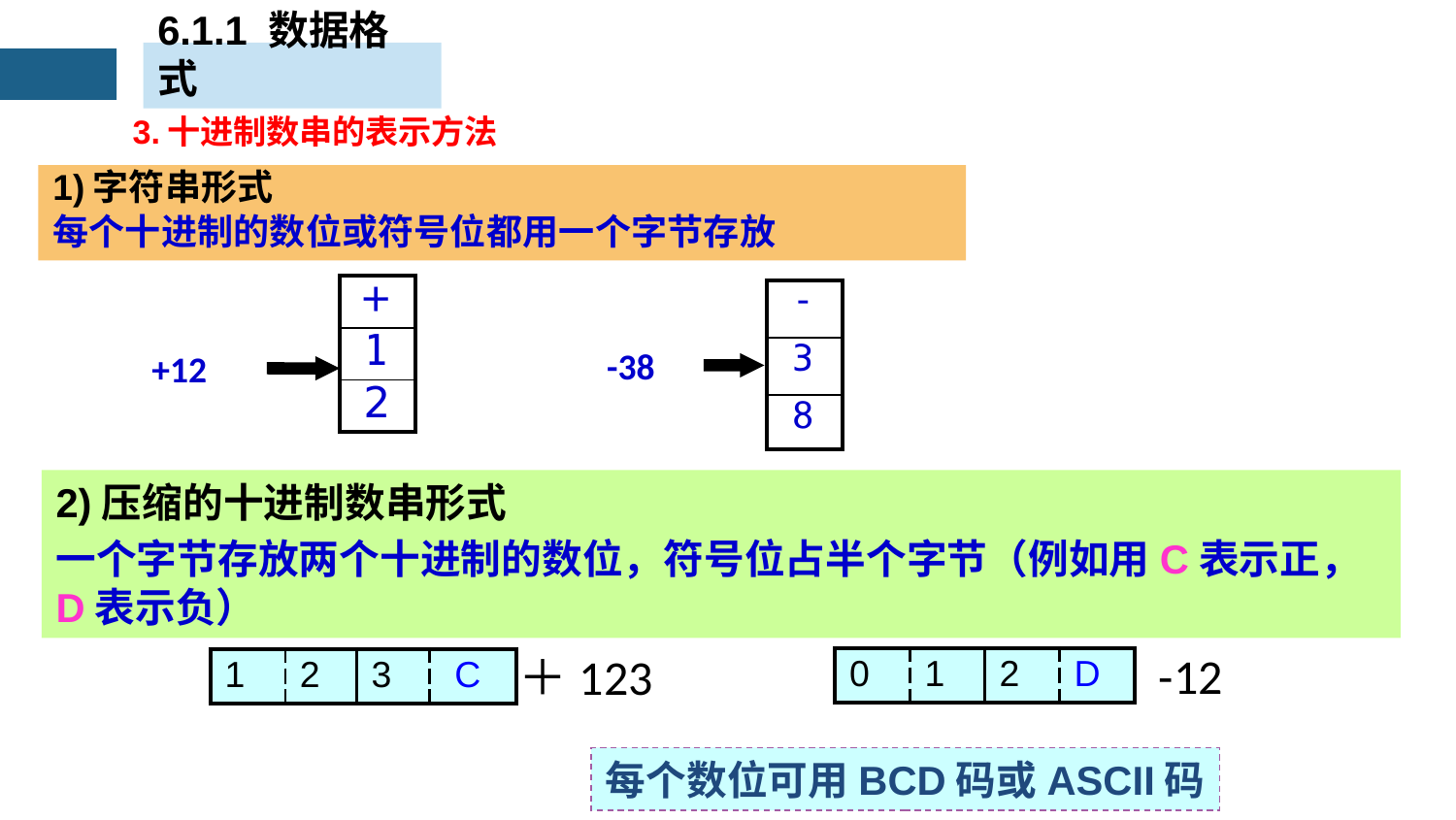

6.1.1 数据格式
 3.十进制数串的表示方法
1)字符串形式
每个十进制的数位或符号位都用一个字节存放
| + |
| --- |
| 1 |
| 2 |
| - |
| --- |
| 3 |
| 8 |
-38
+12

2)压缩的十进制数串形式
一个字节存放两个十进制的数位，符号位占半个字节（例如用C表示正，D表示负）
-12
＋123
| 0 | 1 | 2 | D |
| --- | --- | --- | --- |
| 1 | 2 | 3 | C |
| --- | --- | --- | --- |
每个数位可用BCD码或ASCII码